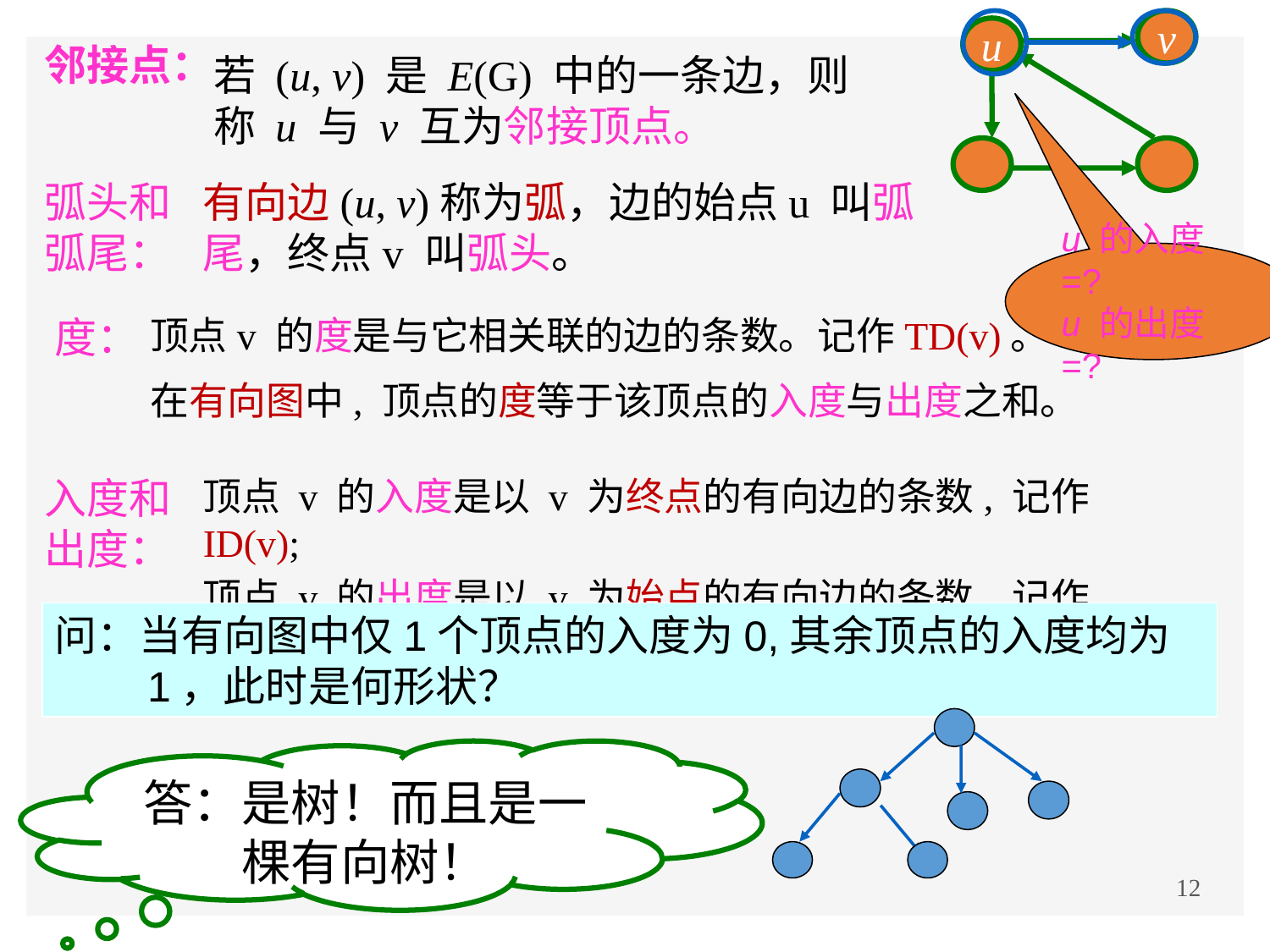

v
u

# 邻接点：
若 (u, v) 是 E(G) 中的一条边，则称 u 与 v 互为邻接顶点。

弧头和弧尾：
有向边(u, v)称为弧，边的始点u 叫弧尾，终点v 叫弧头。
u 的入度=?
u 的出度=?
度：
顶点v 的度是与它相关联的边的条数。记作TD(v)。
在有向图中, 顶点的度等于该顶点的入度与出度之和。
入度和出度：
顶点 v 的入度是以 v 为终点的有向边的条数, 记作 ID(v);
顶点 v 的出度是以 v 为始点的有向边的条数, 记作 OD(v)。
问：当有向图中仅1个顶点的入度为0,其余顶点的入度均为1，此时是何形状？

答：是树！而且是一棵有向树！
12